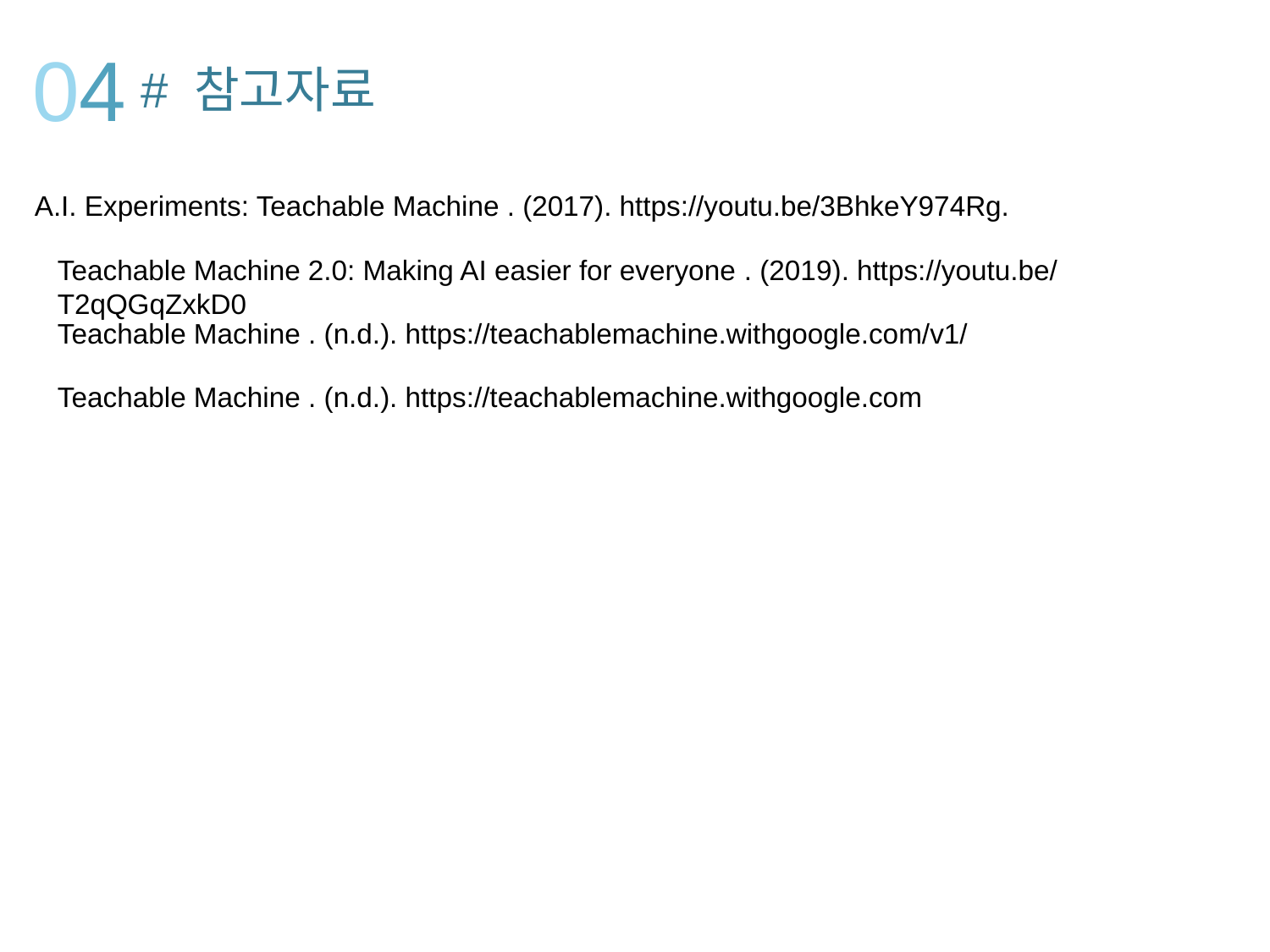

04
# 참고자료
A.I. Experiments: Teachable Machine . (2017). https://youtu.be/3BhkeY974Rg.
Teachable Machine 2.0: Making AI easier for everyone . (2019). https://youtu.be/T2qQGqZxkD0
Teachable Machine . (n.d.). https://teachablemachine.withgoogle.com/v1/
Teachable Machine . (n.d.). https://teachablemachine.withgoogle.com